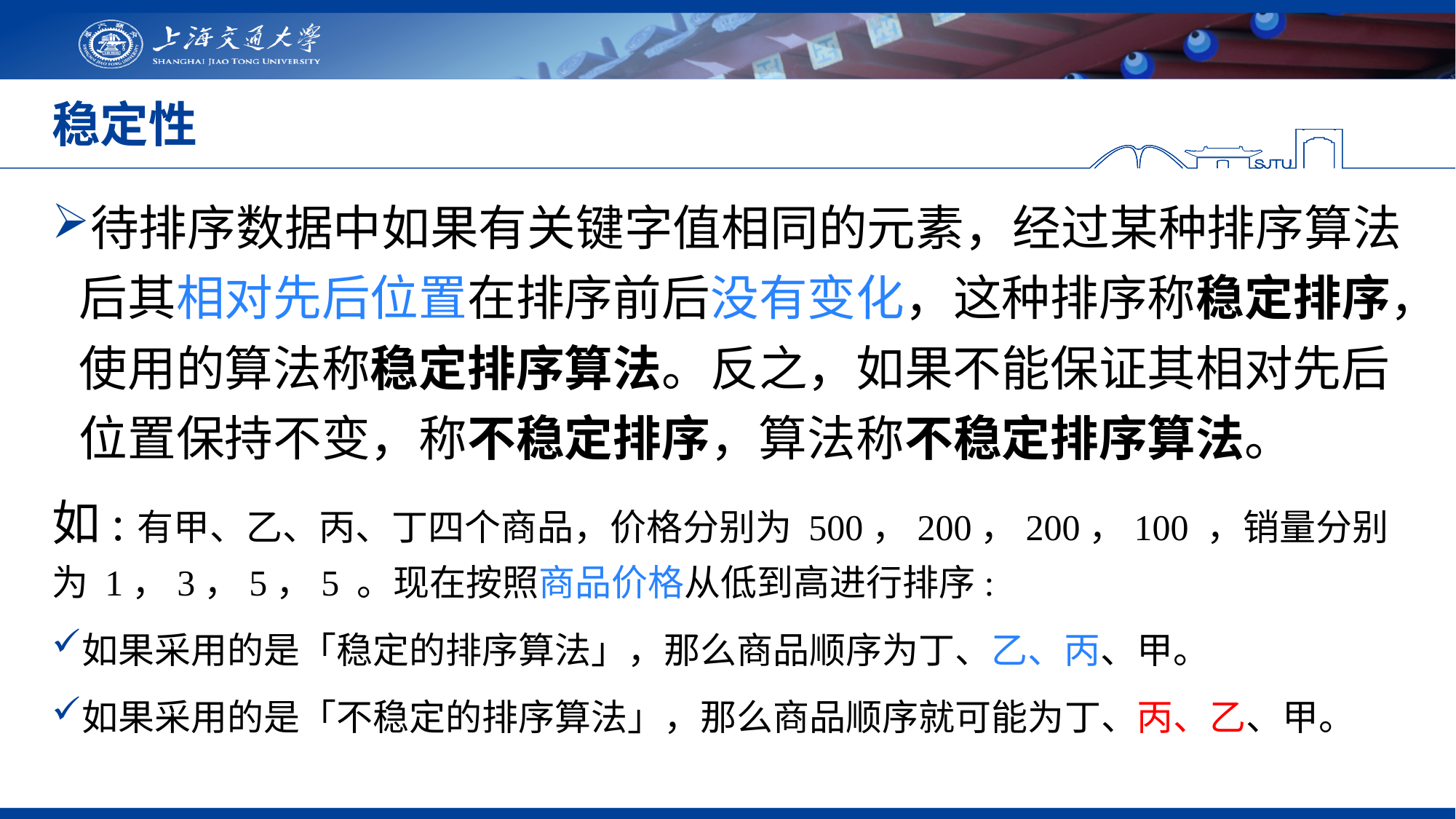

# 稳定性
待排序数据中如果有关键字值相同的元素，经过某种排序算法后其相对先后位置在排序前后没有变化，这种排序称稳定排序，使用的算法称稳定排序算法。反之，如果不能保证其相对先后位置保持不变，称不稳定排序，算法称不稳定排序算法。
如:有甲、乙、丙、丁四个商品，价格分别为 500，200，200，100 ，销量分别为 1，3，5，5 。现在按照商品价格从低到高进行排序:
如果采用的是「稳定的排序算法」，那么商品顺序为丁、乙、丙、甲。
如果采用的是「不稳定的排序算法」，那么商品顺序就可能为丁、丙、乙、甲。